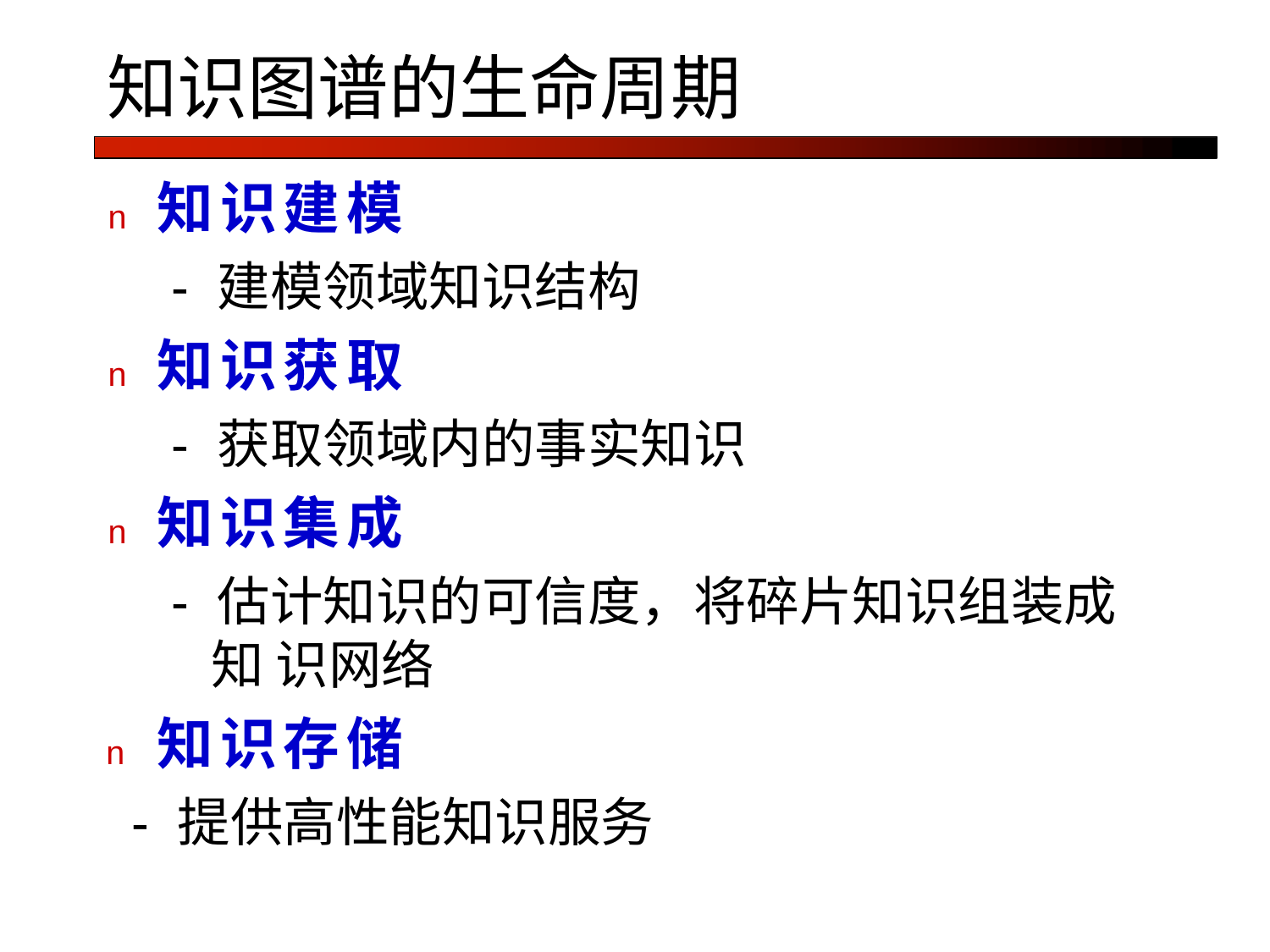

# 知识图谱的生命周期

n	知识建模

- 建模领域知识结构

n	知识获取

- 获取领域内的事实知识

n	知识集成

- 估计知识的可信度，将碎片知识组装成知 识网络

n	知识存储

- 提供高性能知识服务